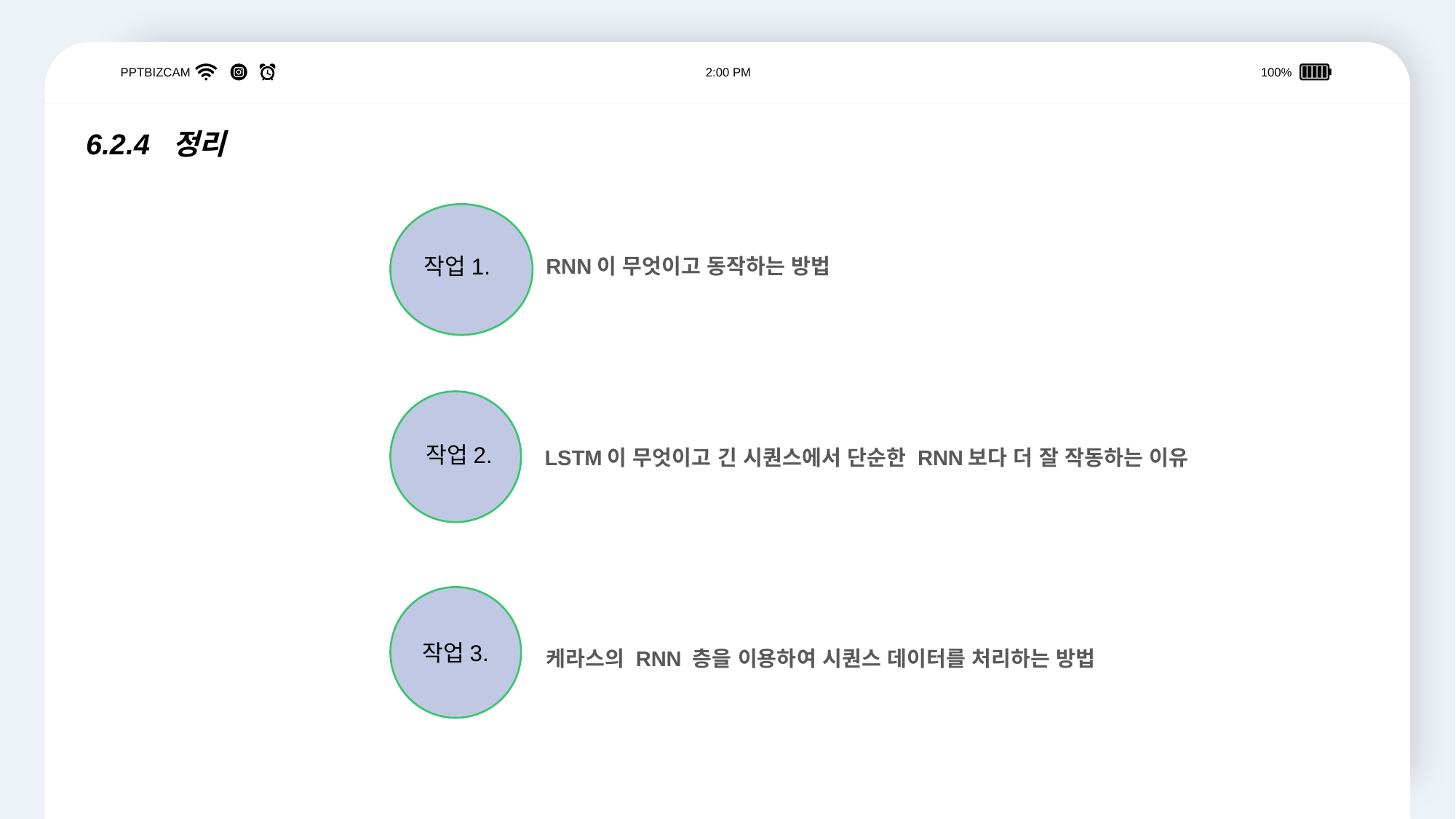

PPTBIZCAM
2:00 PM
100%

6.2.4  정리

RNN이 무엇이고 동작하는 방법

작업1.

LSTM이 무엇이고 긴 시퀀스에서 단순한 RNN보다 더 잘 작동하는 이유

작업2.
케라스의 RNN 층을 이용하여 시퀀스 데이터를 처리하는 방법

작업3.